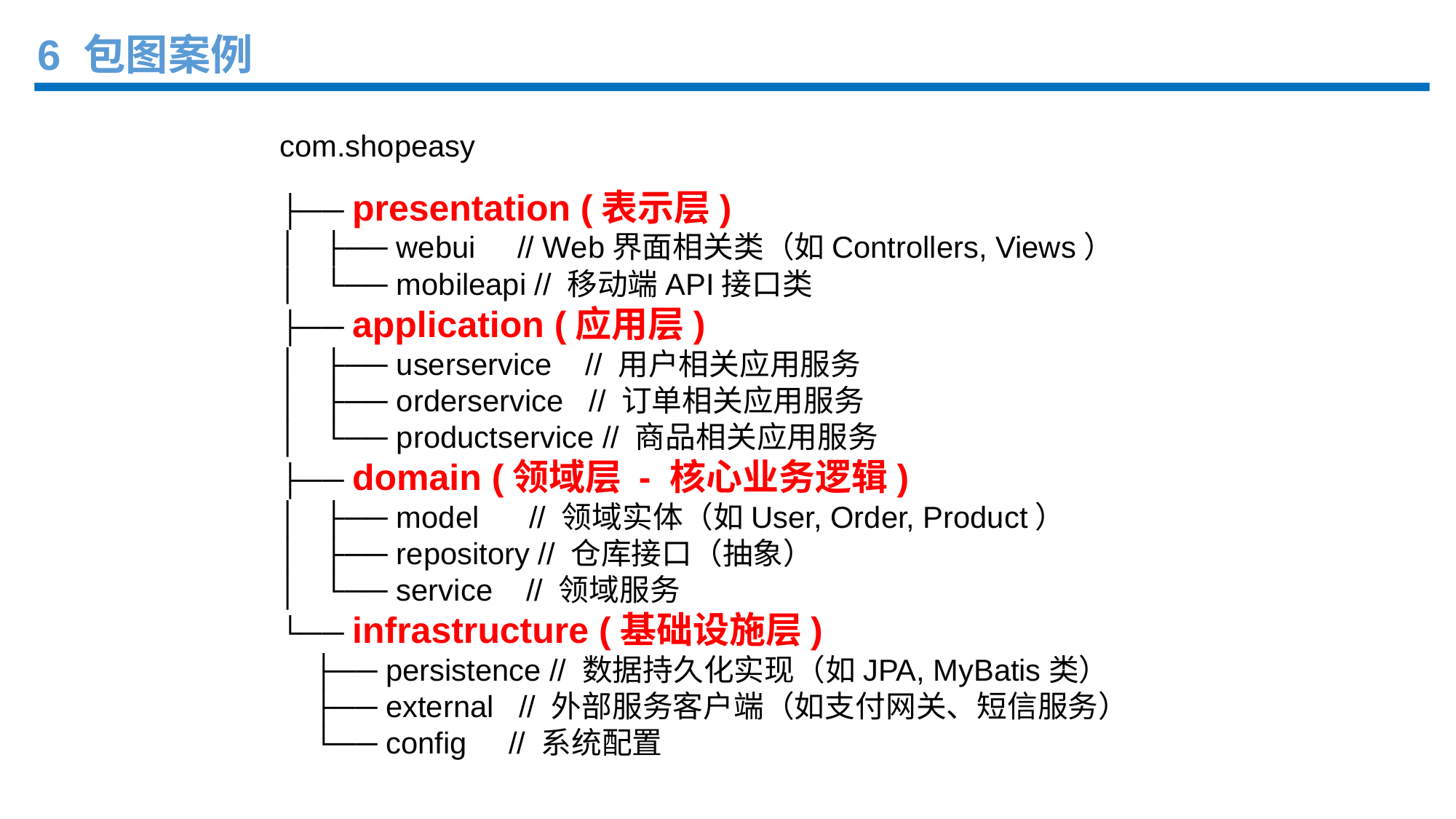

6 包图案例
com.shopeasy
├── presentation (表示层)
│   ├── webui     // Web界面相关类（如Controllers, Views）
│   └── mobileapi // 移动端API接口类
├── application (应用层)
│   ├── userservice    // 用户相关应用服务
│   ├── orderservice   // 订单相关应用服务
│   └── productservice // 商品相关应用服务
├── domain (领域层 - 核心业务逻辑)
│   ├── model      // 领域实体（如User, Order, Product）
│   ├── repository // 仓库接口（抽象）
│   └── service    // 领域服务
└── infrastructure (基础设施层)
    ├── persistence // 数据持久化实现（如JPA, MyBatis类）
    ├── external   // 外部服务客户端（如支付网关、短信服务）
    └── config     // 系统配置